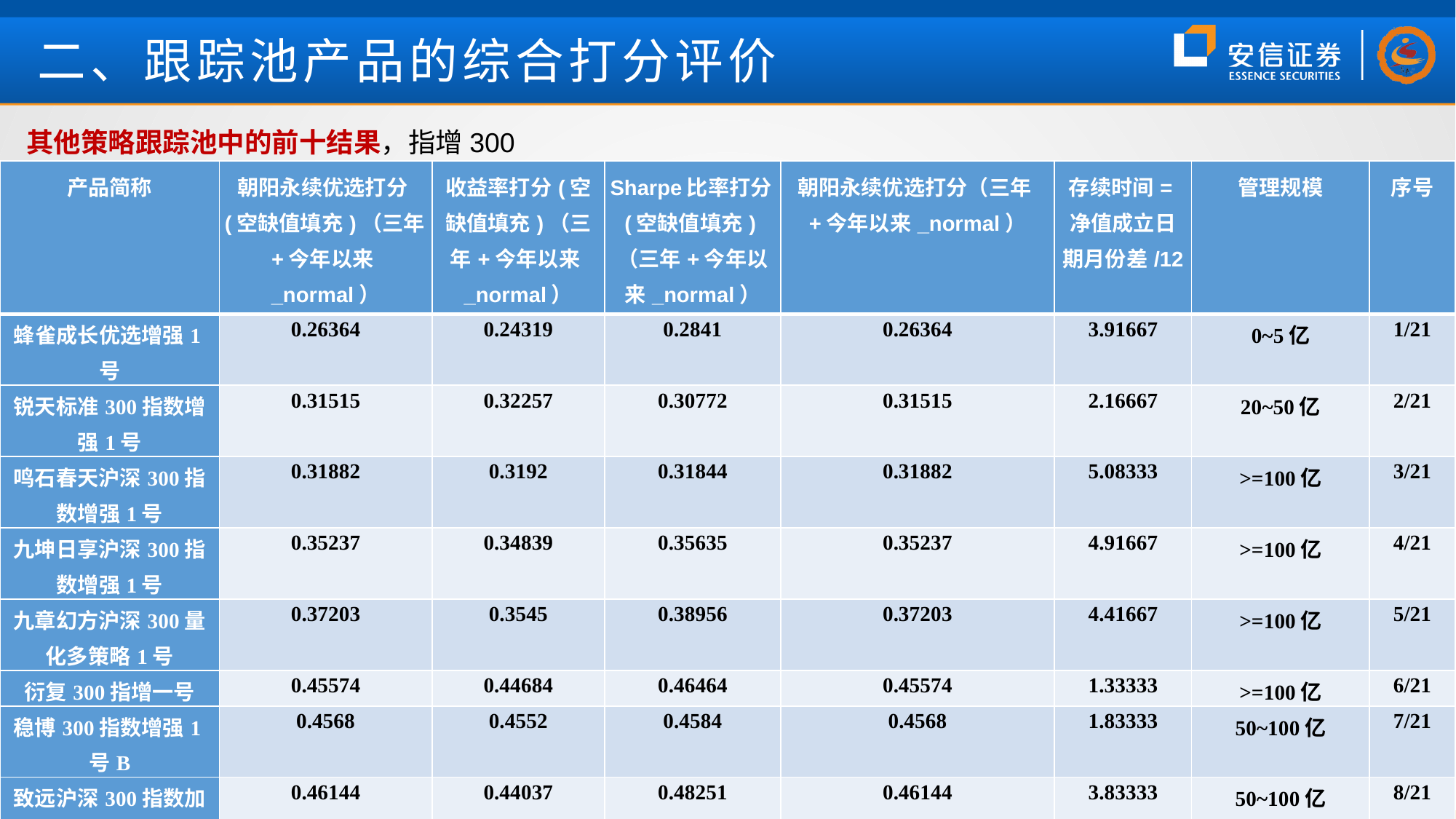

二、跟踪池产品的综合打分评价
其他策略跟踪池中的前十结果，指增300
| 产品简称 | 朝阳永续优选打分(空缺值填充)（三年+今年以来\_normal） | 收益率打分(空缺值填充)（三年+今年以来\_normal） | Sharpe比率打分(空缺值填充)（三年+今年以来\_normal） | 朝阳永续优选打分（三年+今年以来\_normal） | 存续时间=净值成立日期月份差/12 | 管理规模 | 序号 |
| --- | --- | --- | --- | --- | --- | --- | --- |
| 蜂雀成长优选增强1号 | 0.26364 | 0.24319 | 0.2841 | 0.26364 | 3.91667 | 0~5亿 | 1/21 |
| 锐天标准300指数增强1号 | 0.31515 | 0.32257 | 0.30772 | 0.31515 | 2.16667 | 20~50亿 | 2/21 |
| 鸣石春天沪深300指数增强1号 | 0.31882 | 0.3192 | 0.31844 | 0.31882 | 5.08333 | >=100亿 | 3/21 |
| 九坤日享沪深300指数增强1号 | 0.35237 | 0.34839 | 0.35635 | 0.35237 | 4.91667 | >=100亿 | 4/21 |
| 九章幻方沪深300量化多策略1号 | 0.37203 | 0.3545 | 0.38956 | 0.37203 | 4.41667 | >=100亿 | 5/21 |
| 衍复300指增一号 | 0.45574 | 0.44684 | 0.46464 | 0.45574 | 1.33333 | >=100亿 | 6/21 |
| 稳博300指数增强1号B | 0.4568 | 0.4552 | 0.4584 | 0.4568 | 1.83333 | 50~100亿 | 7/21 |
| 致远沪深300指数加强 | 0.46144 | 0.44037 | 0.48251 | 0.46144 | 3.83333 | 50~100亿 | 8/21 |
| 小黑妞沪深300指数增强1号 | 0.48629 | 0.49087 | 0.48171 | 0.48629 | 2.0 | 10~20亿 | 9/21 |
| 昊泉量化进取一号 | 0.48718 | 0.48715 | 0.48721 | nan | 1.16667 | 0~5亿 | 10/21 |